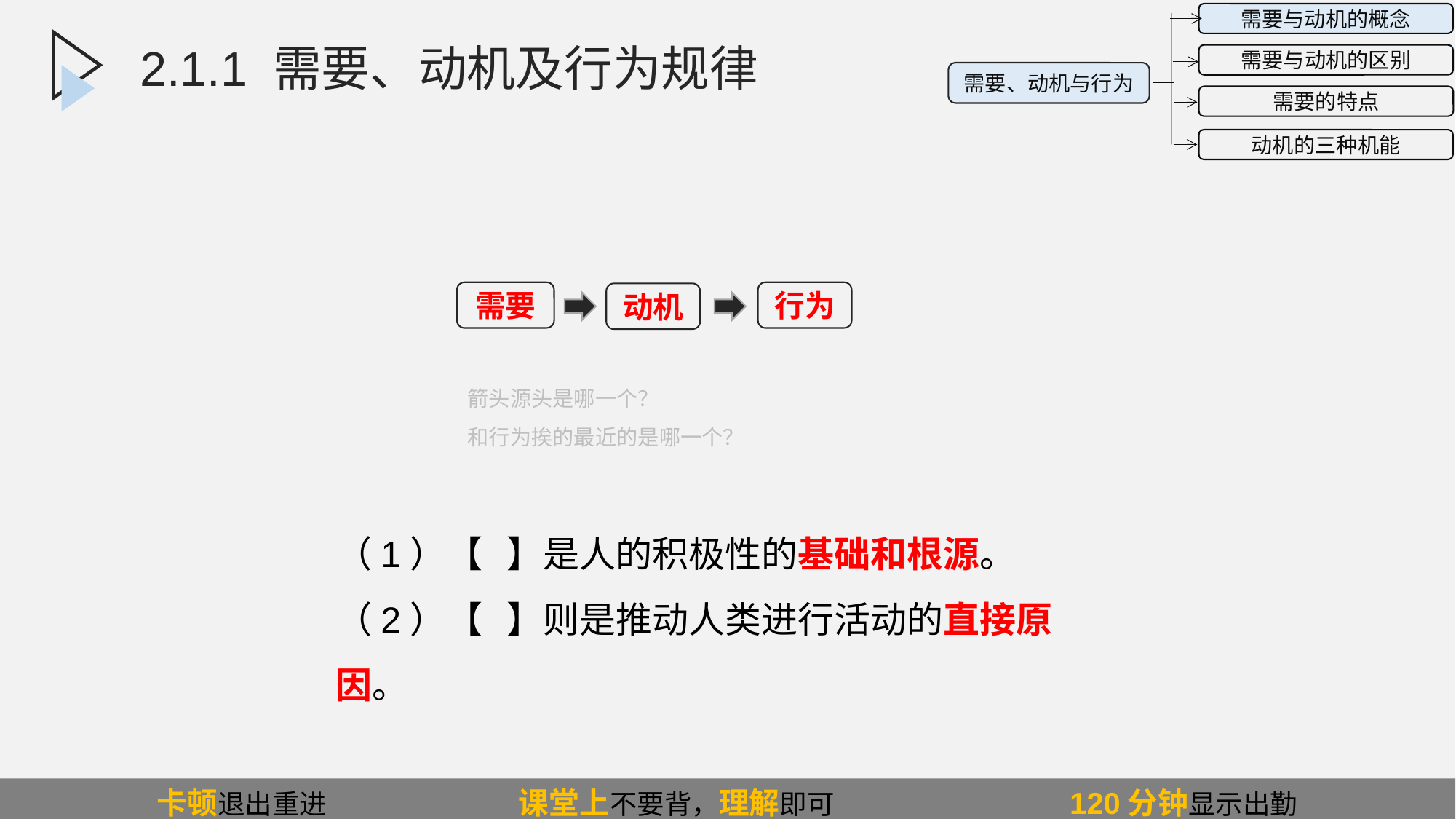

2.1.2二、需要与动机
需要与动机的概念
需要与动机的区别

需要的特点
动机的三种机能
需要、动机与行为
2.1.1 需要、动机及行为规律
需要
行为
动机

箭头源头是哪一个？
和行为挨的最近的是哪一个？
（1）【   】是人的积极性的基础和根源。
（2）【   】则是推动人类进行活动的直接原因。